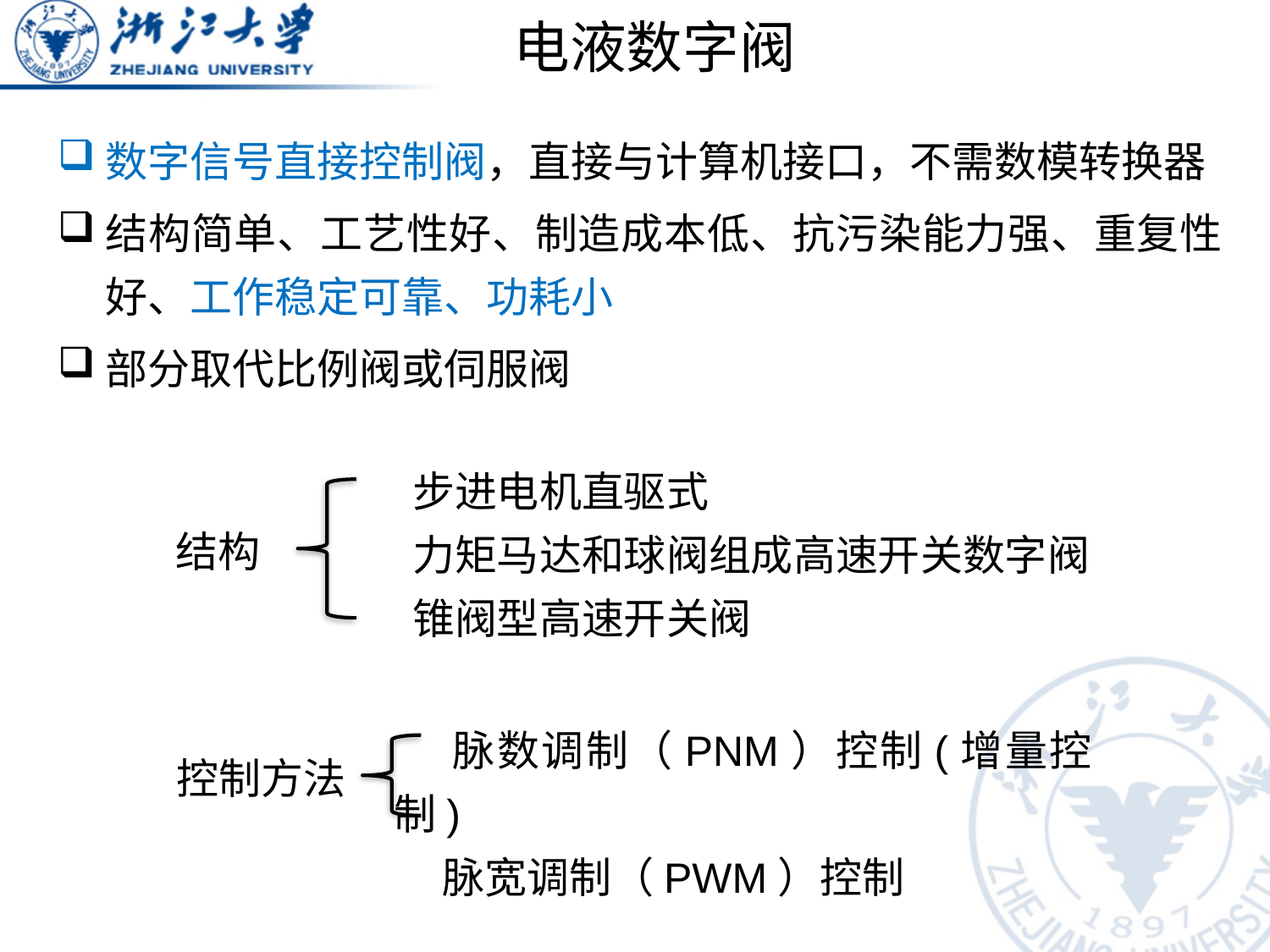

# 电液数字阀
数字信号直接控制阀，直接与计算机接口，不需数模转换器
结构简单、工艺性好、制造成本低、抗污染能力强、重复性好、工作稳定可靠、功耗小
部分取代比例阀或伺服阀
   步进电机直驱式
   力矩马达和球阀组成高速开关数字阀
   锥阀型高速开关阀

结构
    脉数调制（PNM）控制(增量控制)
    脉宽调制（PWM）控制
控制方法